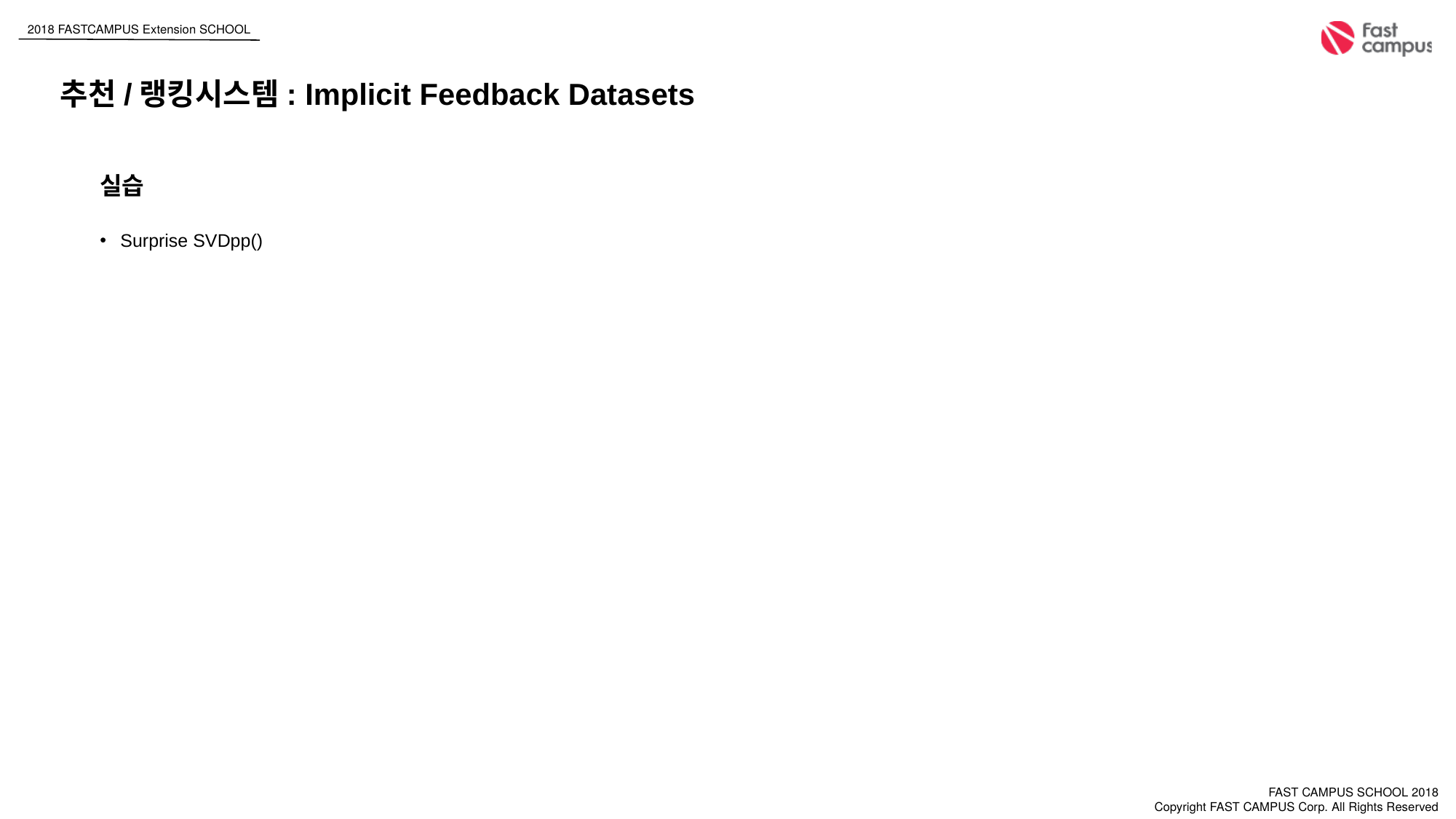

추천/랭킹시스템: Implicit Feedback Datasets
실습

Surprise SVDpp()